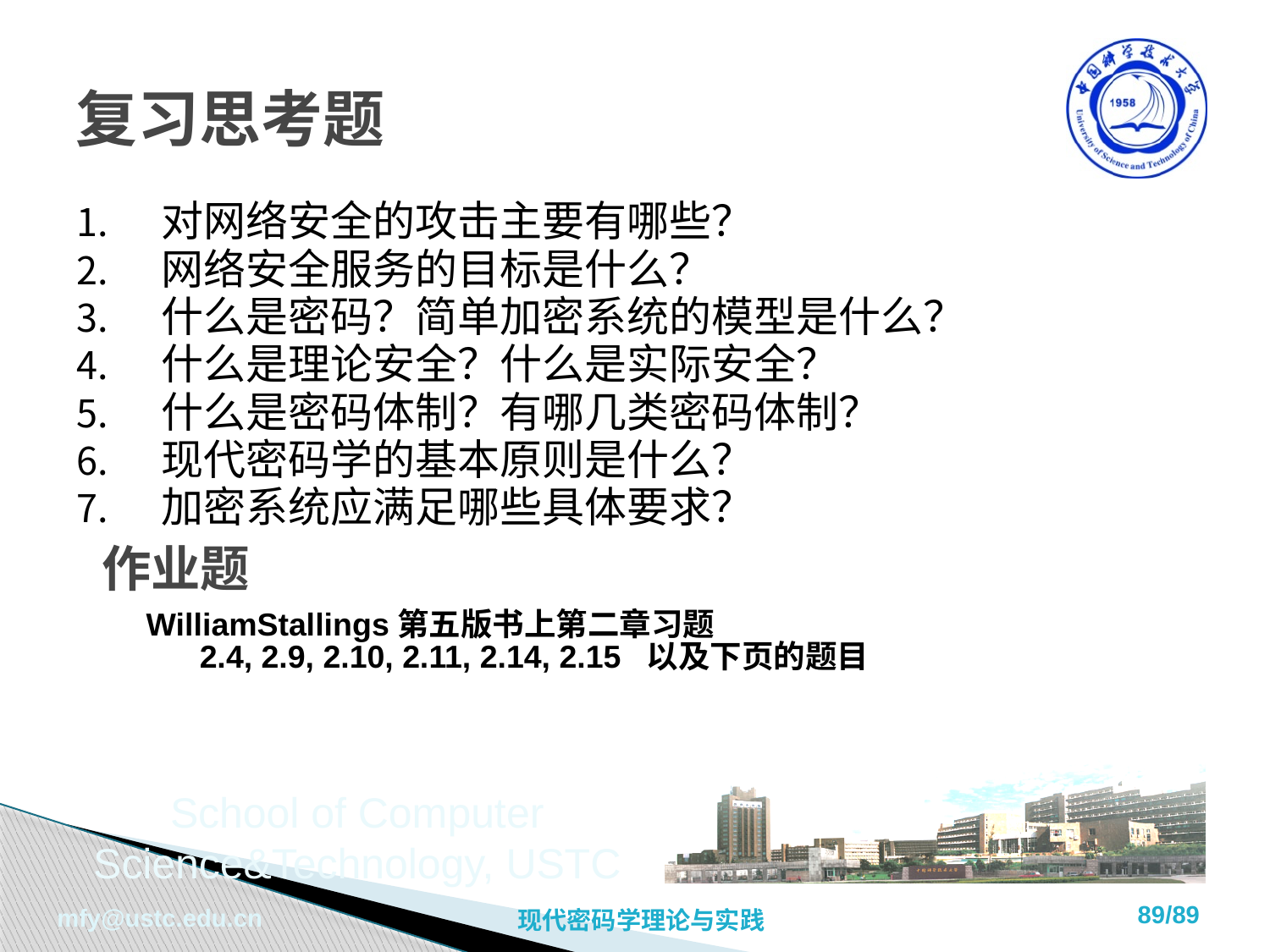

# 复习思考题
对网络安全的攻击主要有哪些？
网络安全服务的目标是什么？
什么是密码？简单加密系统的模型是什么？
什么是理论安全？什么是实际安全？
什么是密码体制？有哪几类密码体制？
现代密码学的基本原则是什么？
加密系统应满足哪些具体要求？
作业题
     WilliamStallings第五版书上第二章习题
           2.4, 2.9, 2.10, 2.11, 2.14, 2.15  以及下页的题目